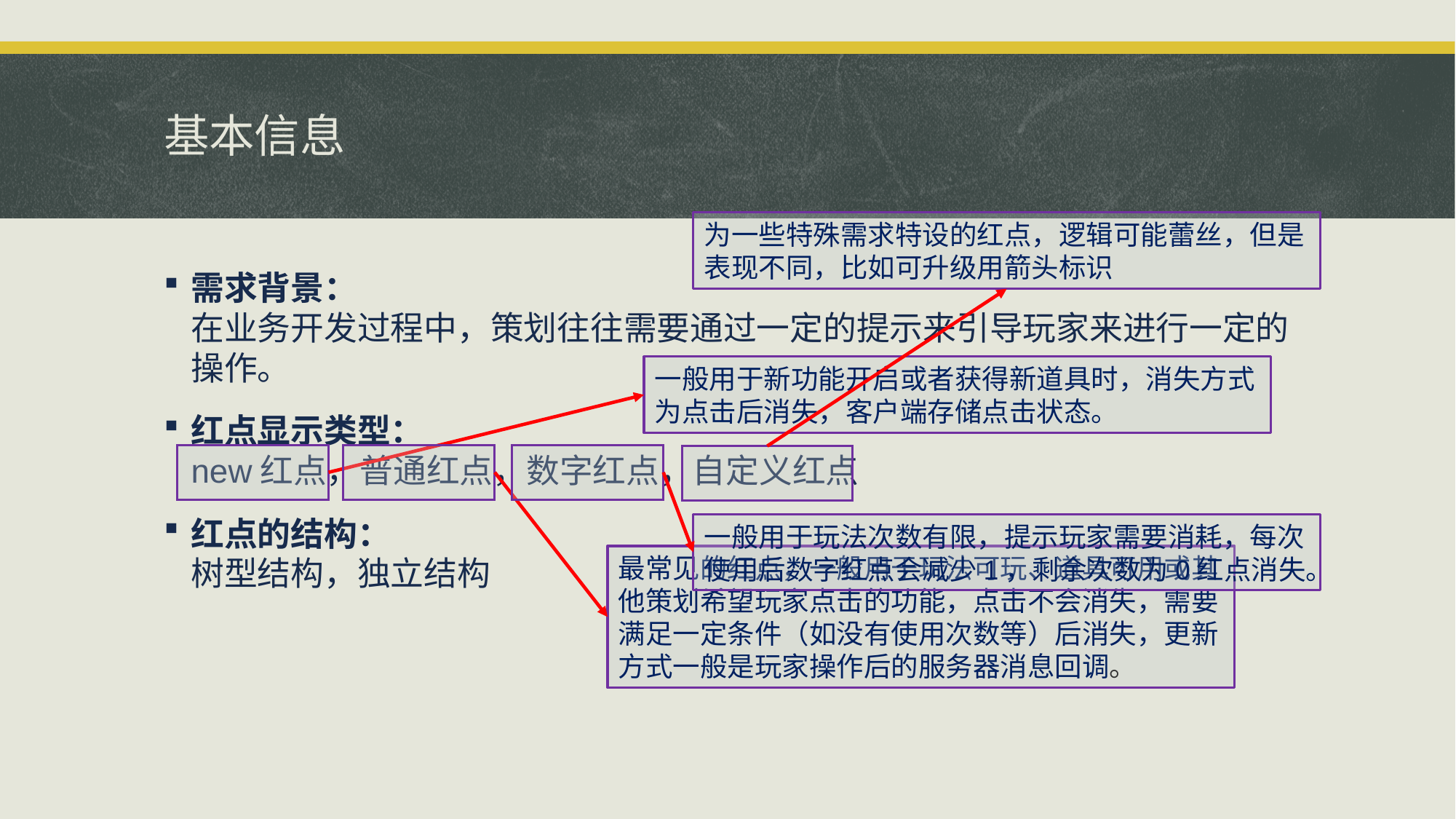

# 基本信息
为一些特殊需求特设的红点，逻辑可能蕾丝，但是表现不同，比如可升级用箭头标识

需求背景：
在业务开发过程中，策划往往需要通过一定的提示来引导玩家来进行一定的操作。
红点显示类型：
new红点，普通红点，数字红点，自定义红点
红点的结构：
树型结构，独立结构
一般用于新功能开启或者获得新道具时，消失方式为点击后消失，客户端存储点击状态。

最常见的红点，一般用于玩法可玩、道具可用或其他策划希望玩家点击的功能，点击不会消失，需要满足一定条件（如没有使用次数等）后消失，更新方式一般是玩家操作后的服务器消息回调。

一般用于玩法次数有限，提示玩家需要消耗，每次使用后数字红点会减少1，剩余次数为0红点消失。